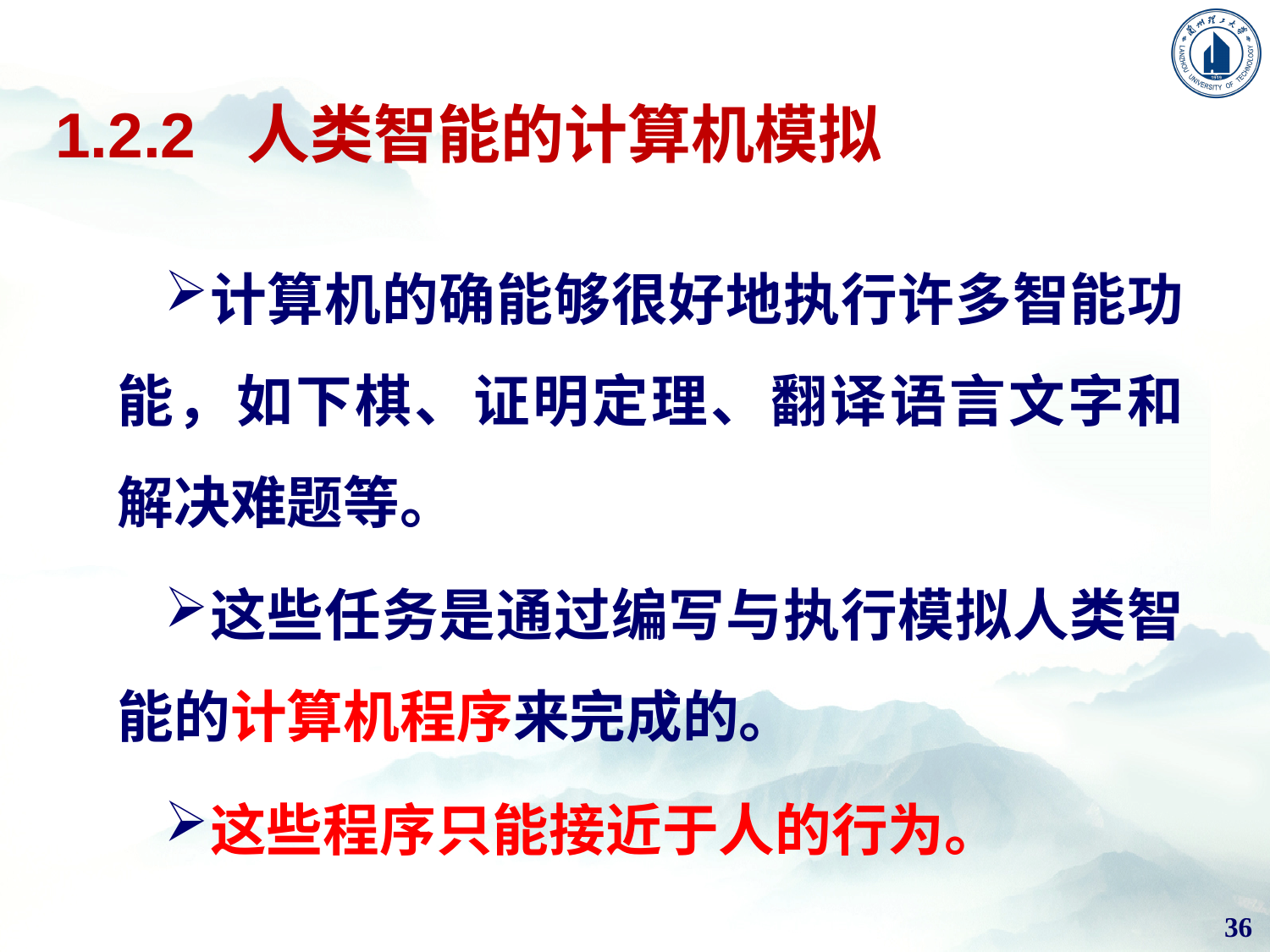

# 1.2.2  人类智能的计算机模拟
计算机的确能够很好地执行许多智能功能，如下棋、证明定理、翻译语言文字和解决难题等。
这些任务是通过编写与执行模拟人类智能的计算机程序来完成的。
这些程序只能接近于人的行为。

36